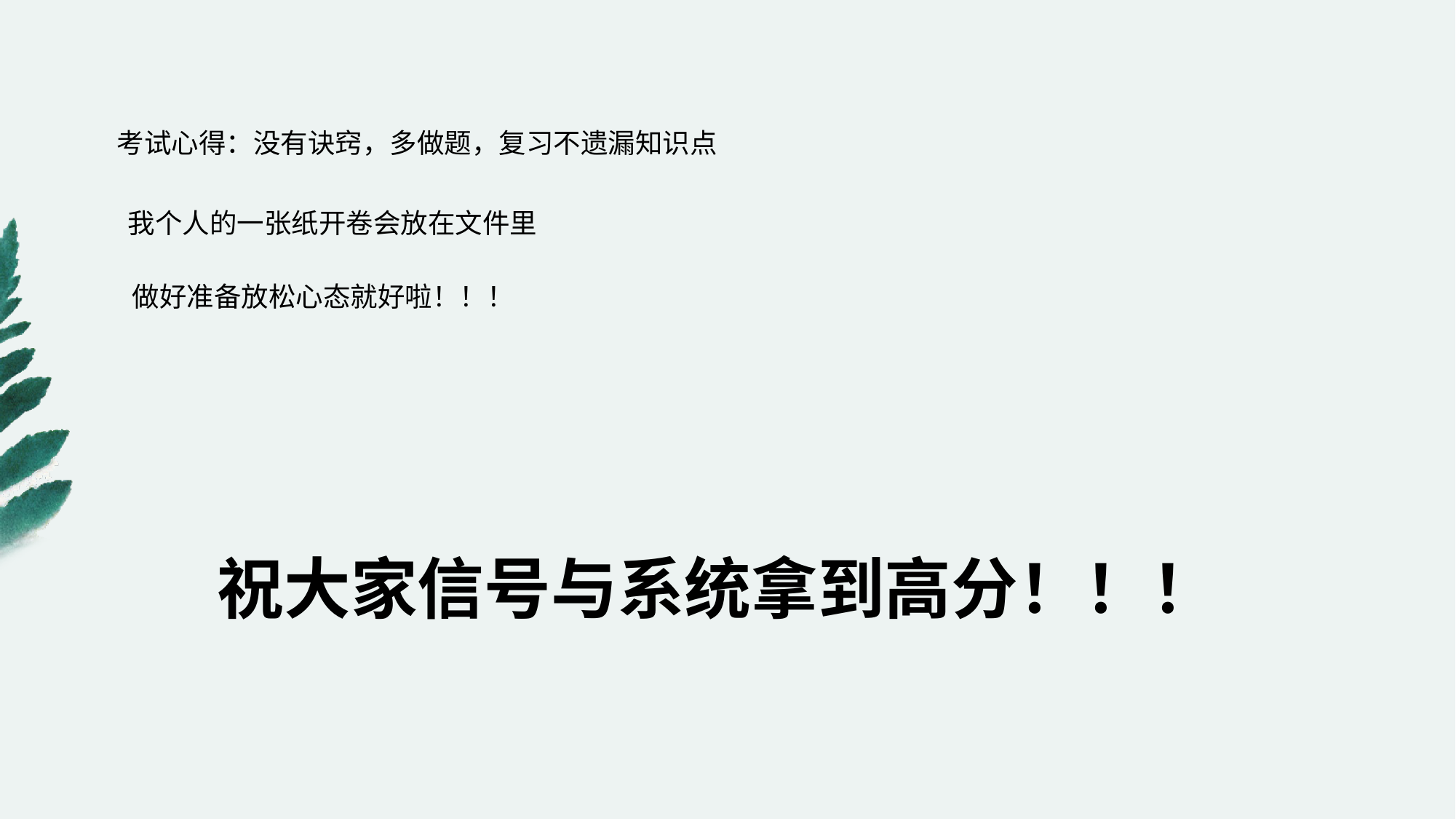

考试心得：没有诀窍，多做题，复习不遗漏知识点
我个人的一张纸开卷会放在文件里
做好准备放松心态就好啦！！！
祝大家信号与系统拿到高分！！！